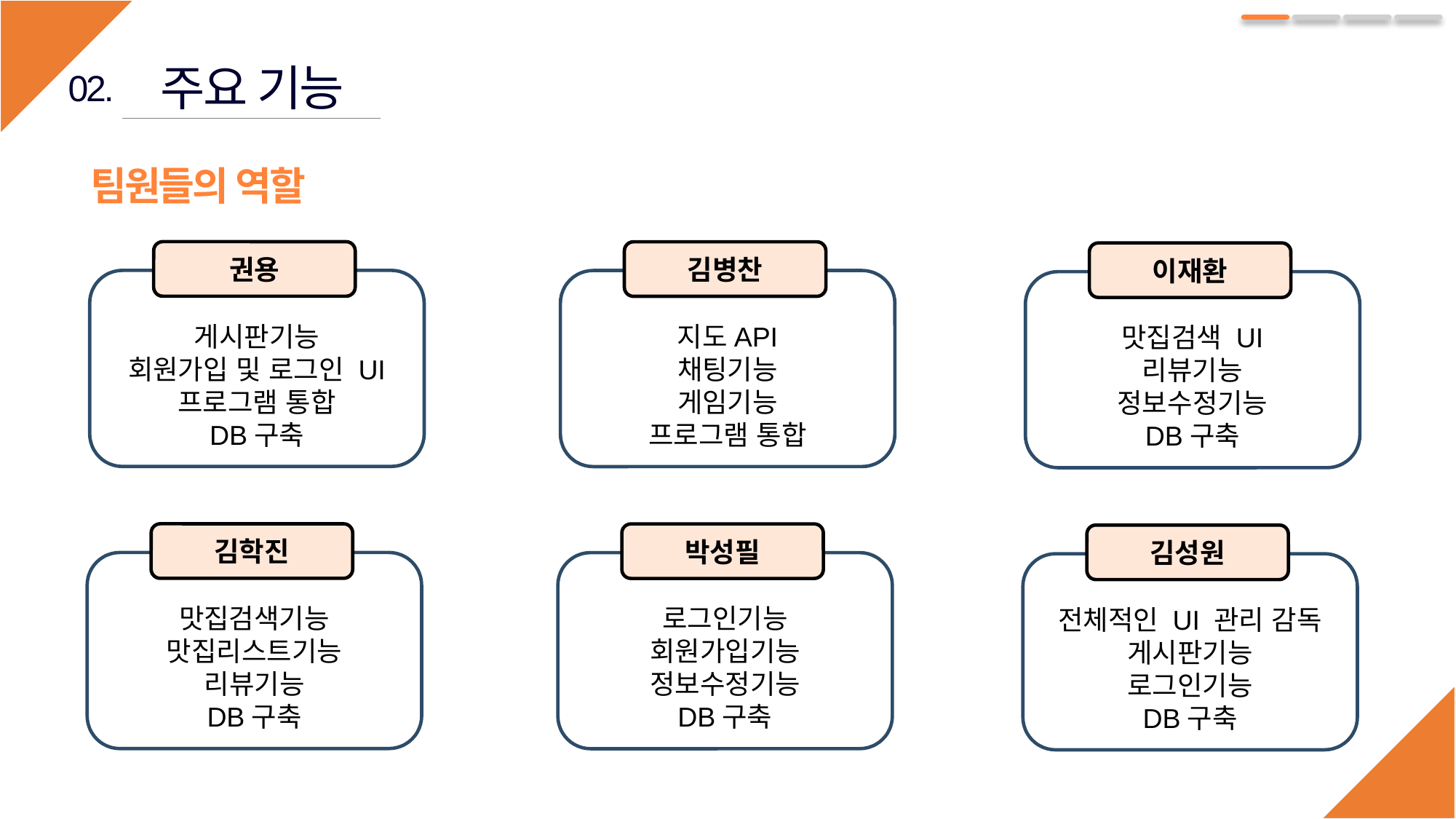

주요 기능
02.
팀원들의 역할
권용
김병찬
이재환

게시판기능
회원가입 및 로그인 UI
프로그램 통합
DB구축

지도API
채팅기능
게임기능
프로그램 통합

맛집검색 UI
리뷰기능
정보수정기능
DB구축
김학진
박성필
김성원

맛집검색기능
맛집리스트기능
리뷰기능
DB구축

로그인기능
회원가입기능
정보수정기능
DB구축

전체적인 UI 관리 감독
게시판기능
로그인기능
DB구축